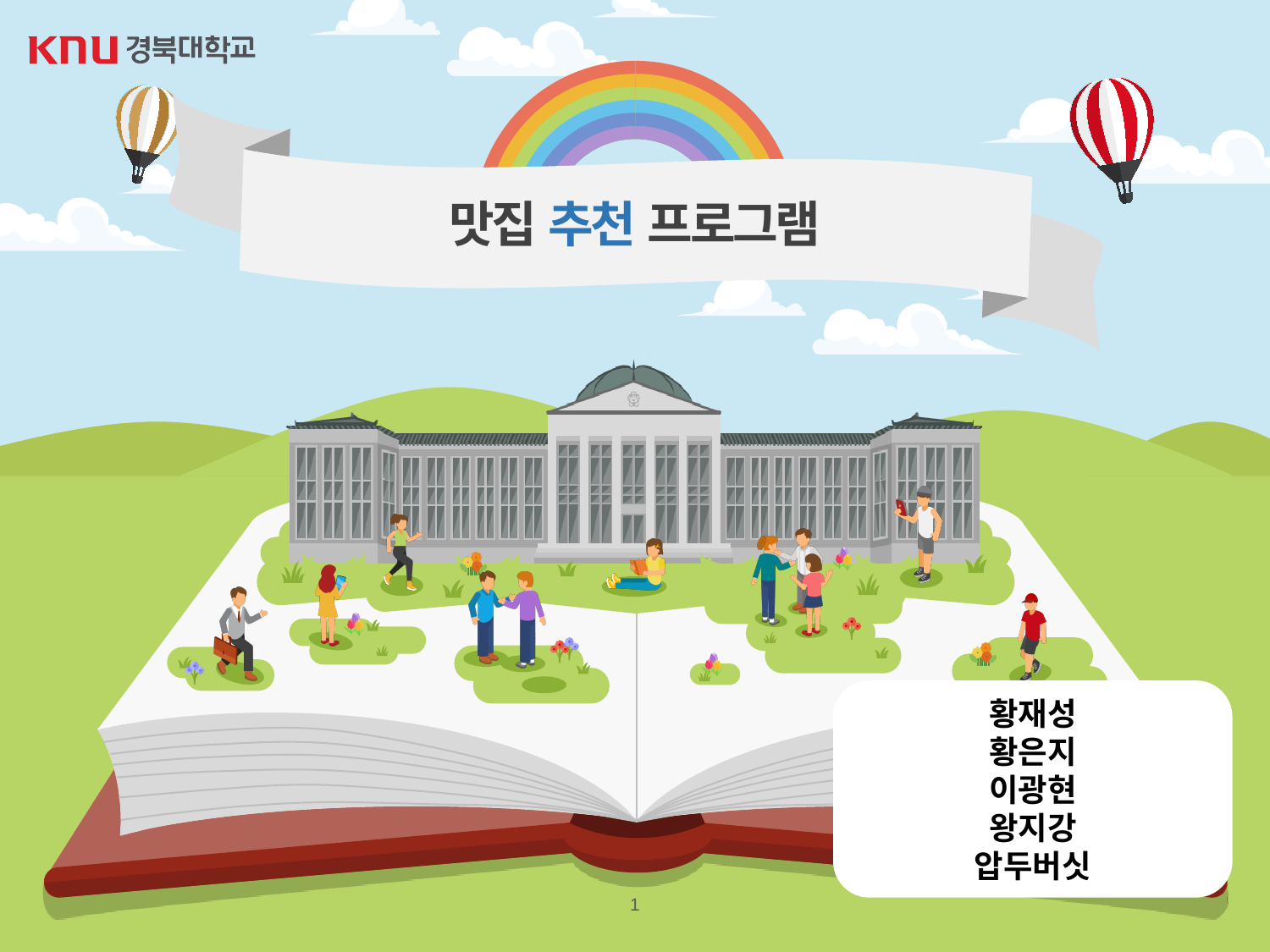

맛집 추천 프로그램
황재성
황은지
이광현
왕지강
압두버싯
1